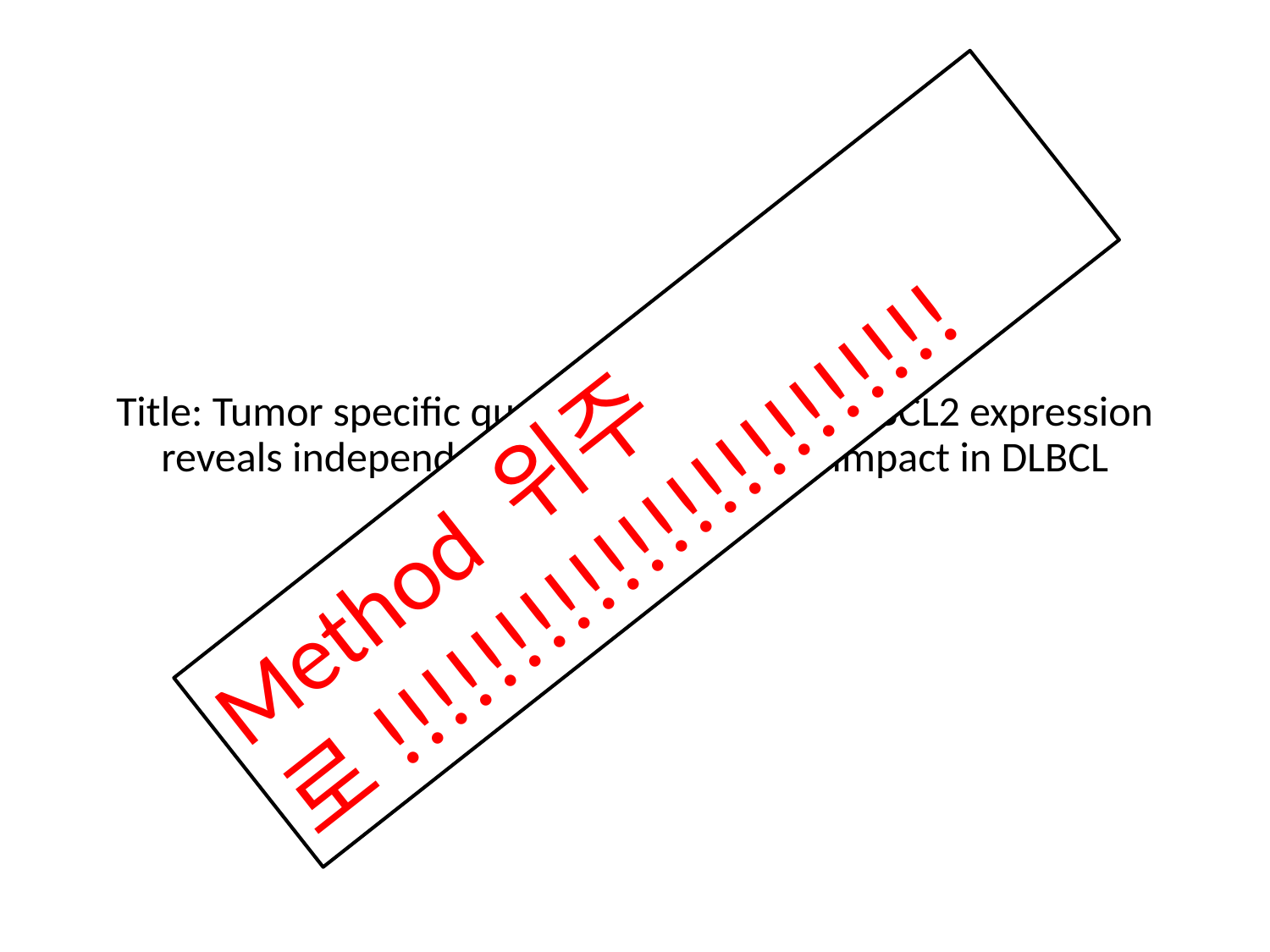

# Title: Tumor specific quantitative analysis of BCL2 expression reveals independently poor prognostic impact in DLBCL
Method 위주로!!!!!!!!!!!!!!!!!!!!!!!
2018.09.13